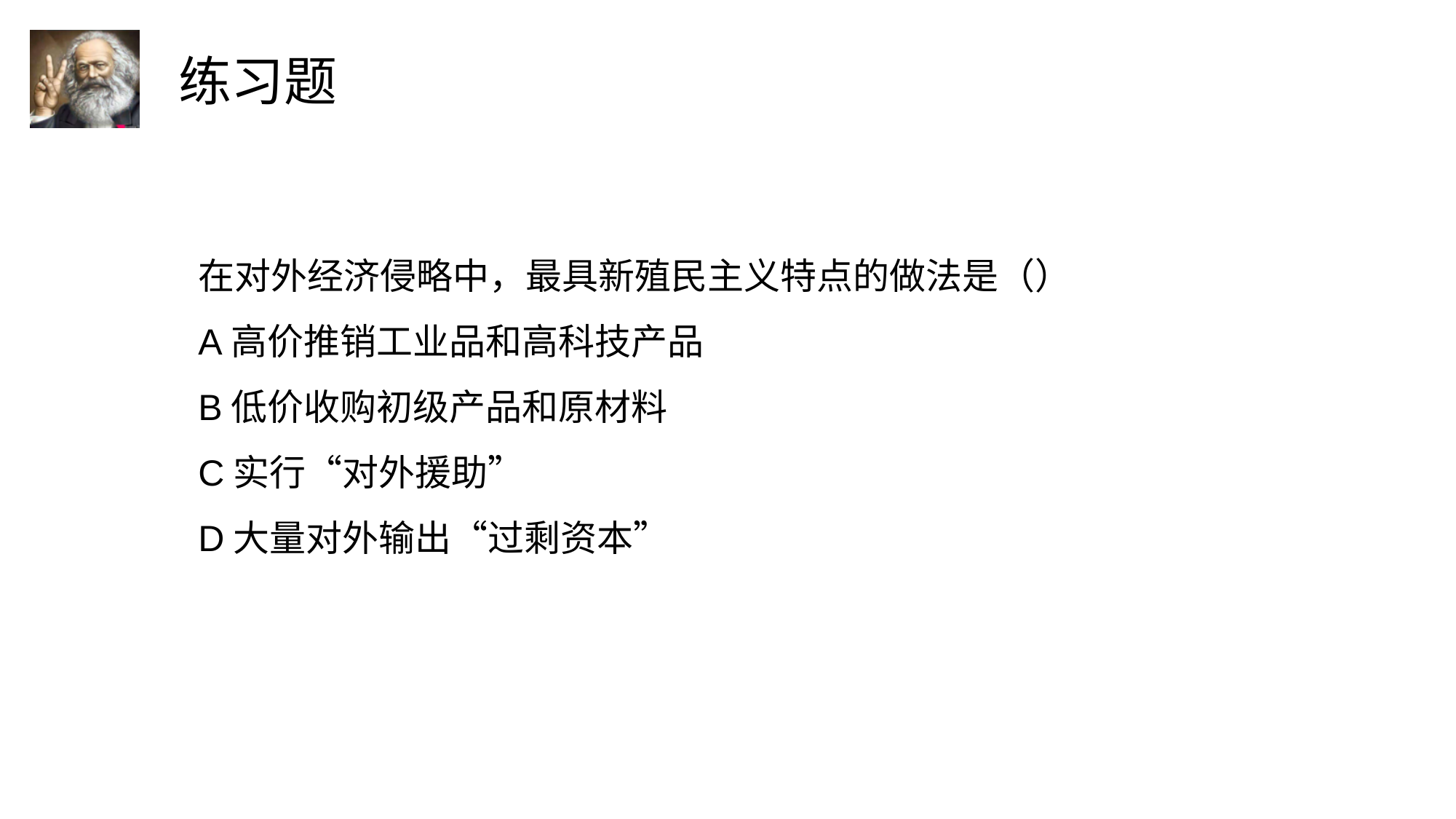

在对外经济侵略中，最具新殖民主义特点的做法是（）
A高价推销工业品和高科技产品
B低价收购初级产品和原材料
C实行“对外援助”
D大量对外输出“过剩资本”